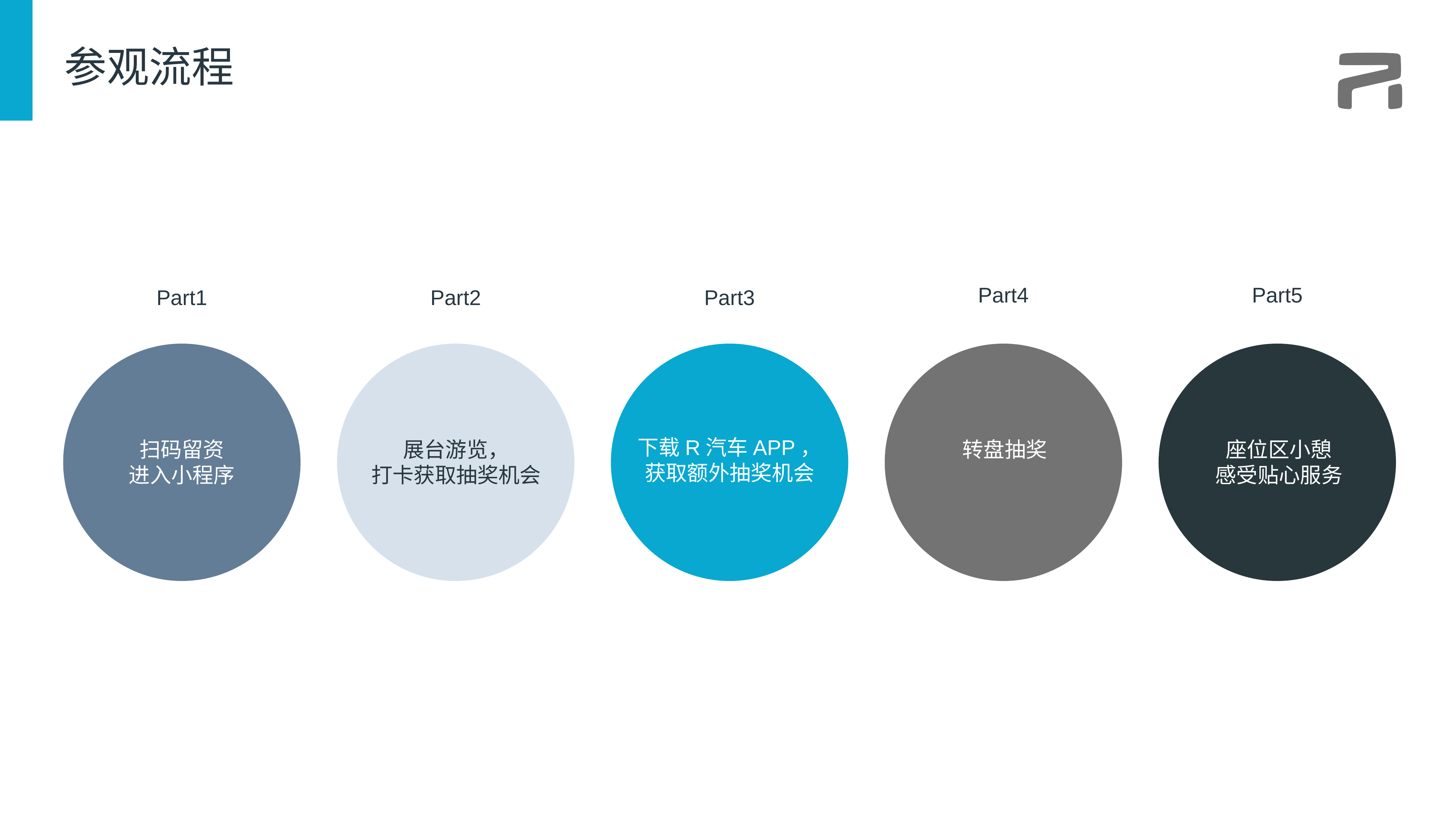

# 参观流程
Part4
Part5
Part1
Part2
Part3
下载R汽车APP，
获取额外抽奖机会
扫码留资
进入小程序
展台游览，
打卡获取抽奖机会
转盘抽奖
座位区小憩
感受贴心服务